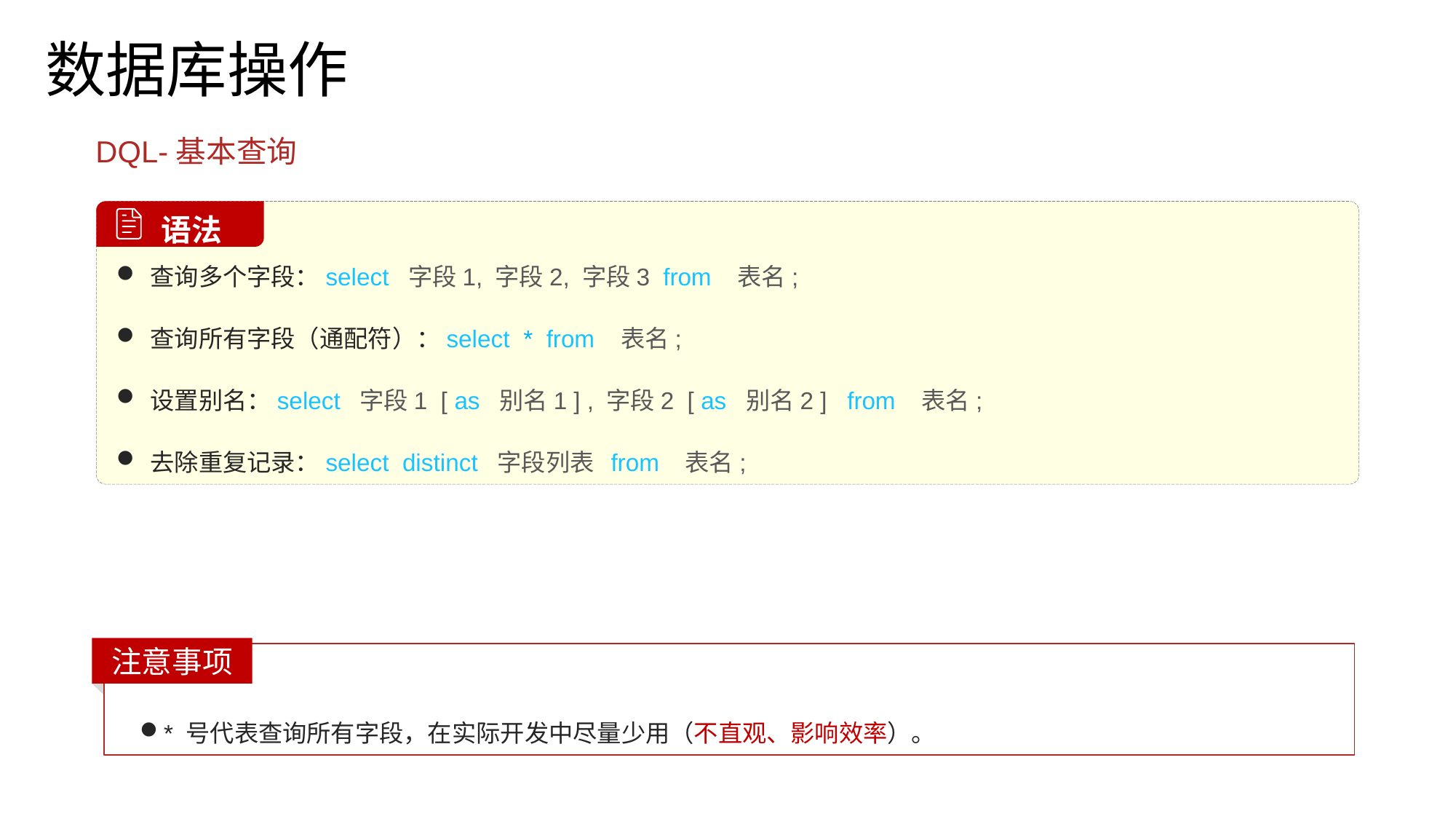

数据库操作
DQL-基本查询
查询多个字段：select  字段1, 字段2, 字段3  from   表名;
查询所有字段（通配符）：select  *  from   表名;
设置别名：select  字段1  [ as  别名1 ] , 字段2  [ as  别名2 ]   from   表名;
去除重复记录：select  distinct  字段列表  from   表名;
        语法

注意事项

* 号代表查询所有字段，在实际开发中尽量少用（不直观、影响效率）。